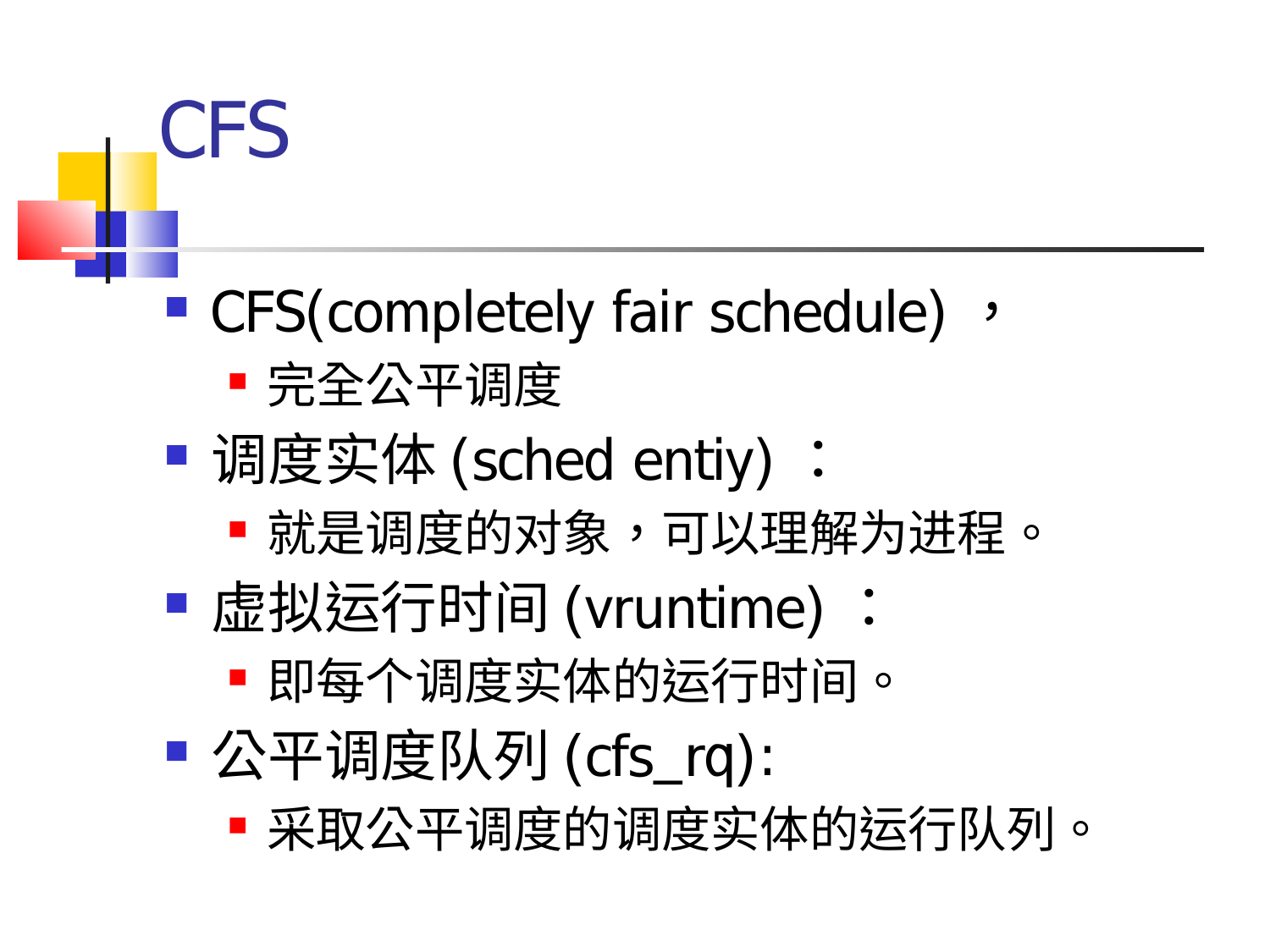

# CFS
CFS(completely fair schedule)，
完全公平调度
调度实体(sched entiy)：
就是调度的对象，可以理解为进程。
虚拟运行时间(vruntime)：
即每个调度实体的运行时间。
公平调度队列(cfs_rq):
采取公平调度的调度实体的运行队列。